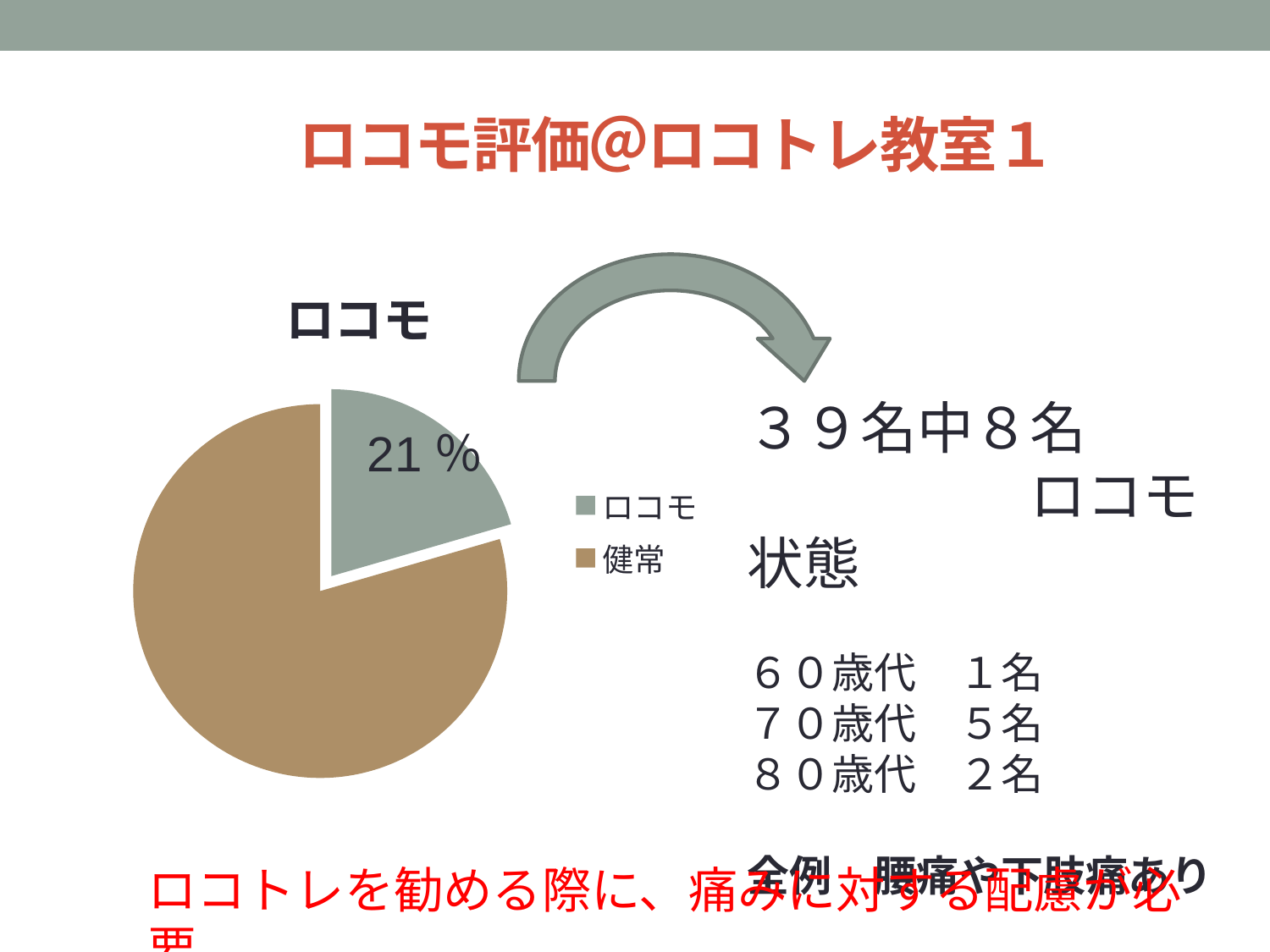

# ロコモ評価＠ロコトレ教室１

### Chart:

| Category | ロコモ |
|---|---|
| ロコモ | 8.0 |
| 健常 | 31.0 |
３９名中８名
　　　　　ロコモ状態

６０歳代　１名
７０歳代　５名
８０歳代　２名

全例　腰痛や下肢痛あり
21％
ロコトレを勧める際に、痛みに対する配慮が必要